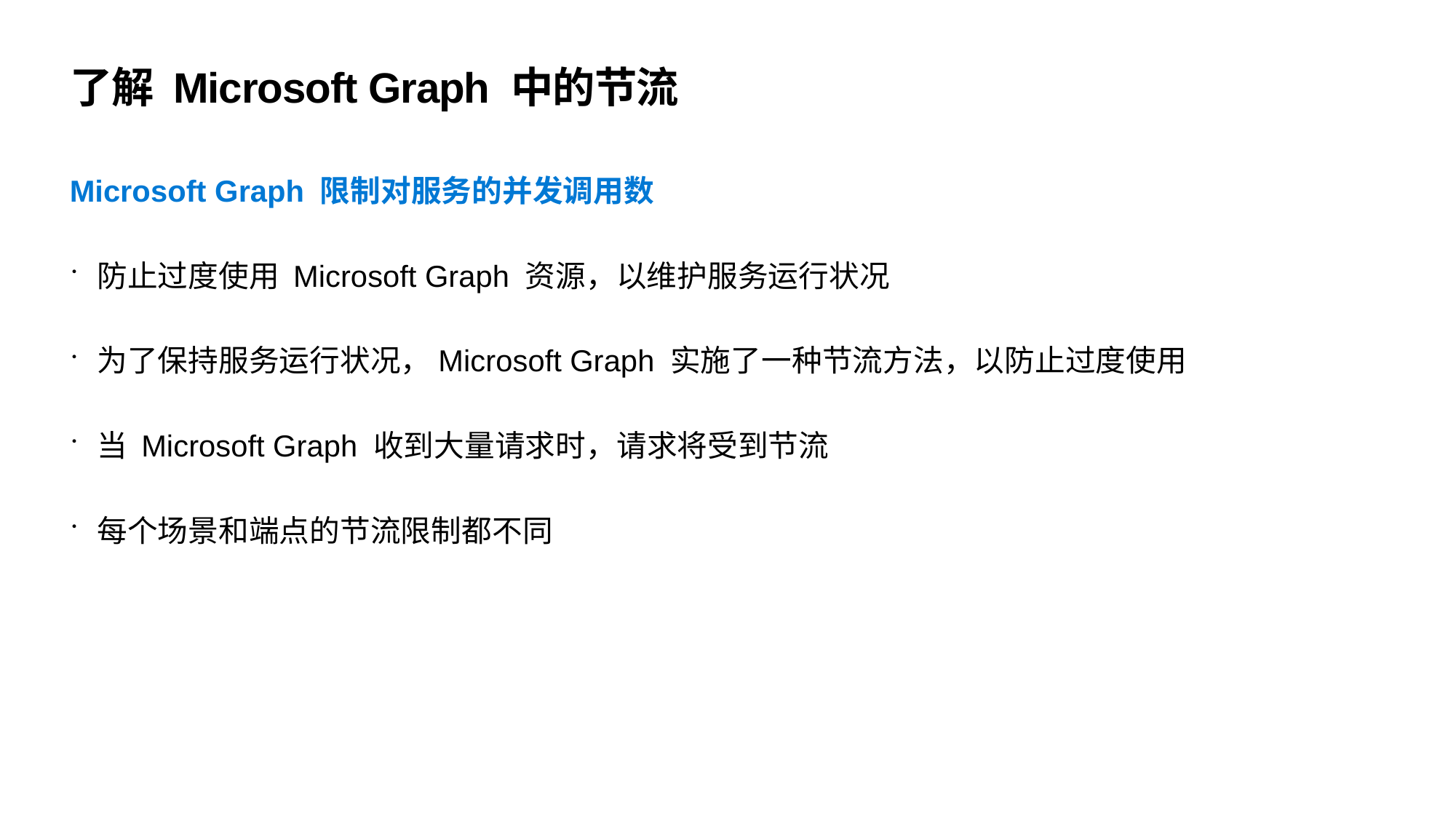

# 了解 Microsoft Graph 中的节流
Microsoft Graph 限制对服务的并发调用数

防止过度使用 Microsoft Graph 资源，以维护服务运行状况

为了保持服务运行状况，Microsoft Graph 实施了一种节流方法，以防止过度使用

当 Microsoft Graph 收到大量请求时，请求将受到节流

每个场景和端点的节流限制都不同